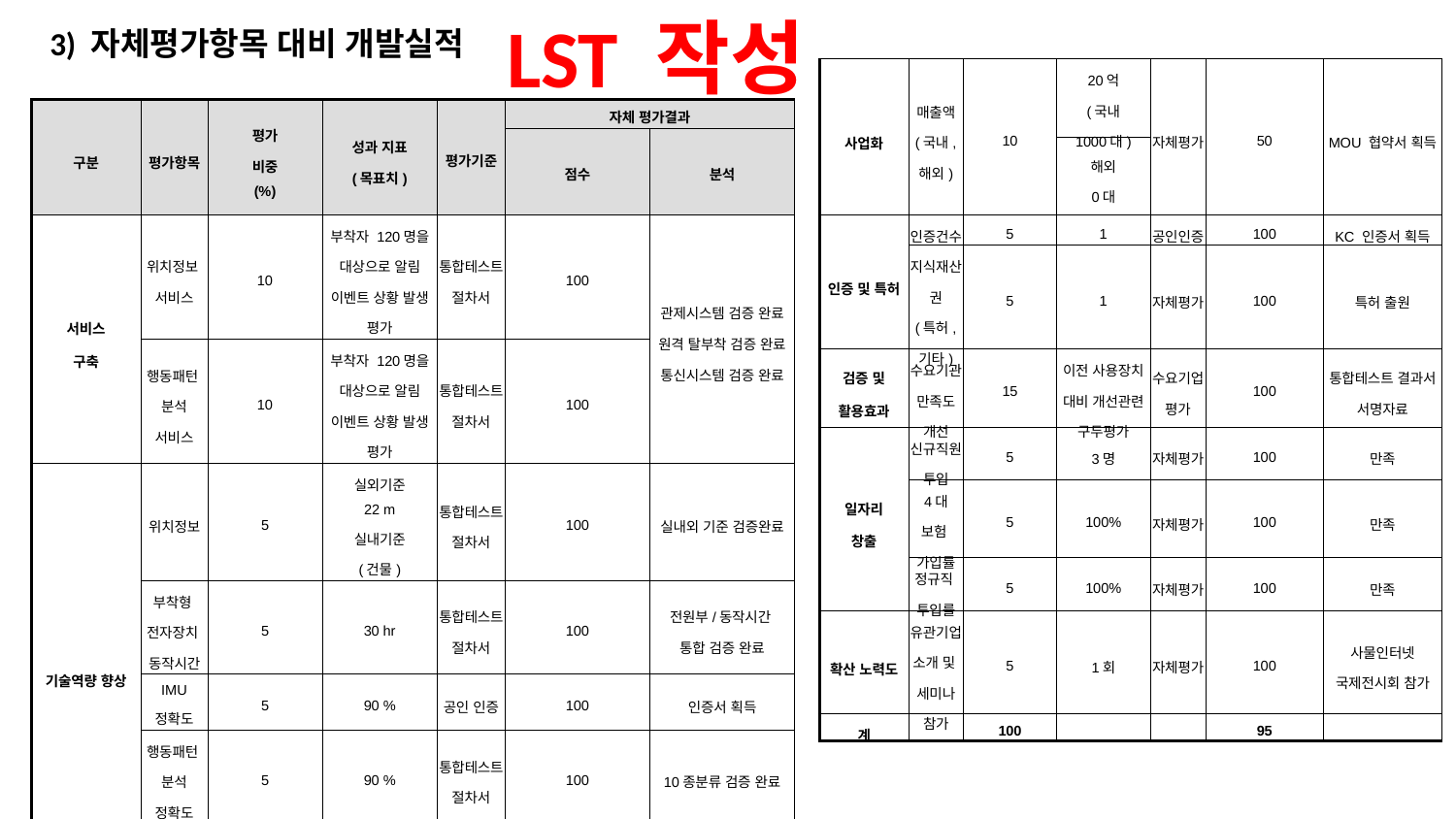

LST 작성
3) 자체평가항목 대비 개발실적
| 사업화 | 매출액 (국내, 해외) | 10 | 20억 (국내 1000대) | 자체평가 | 50 | MOU 협약서 획득 |
| --- | --- | --- | --- | --- | --- | --- |
|  |  |  | 해외 0대 |  |  |  |
| 인증 및 특허 | 인증건수 | 5 | 1 | 공인인증 | 100 | KC 인증서 획득 |
|  | 지식재산권 (특허, 기타) | 5 | 1 | 자체평가 | 100 | 특허 출원 |
| 검증 및 활용효과 | 수요기관 만족도 개선 | 15 | 이전 사용장치 대비 개선관련 구두평가 | 수요기업 평가 | 100 | 통합테스트 결과서 서명자료 |
| 일자리 창출 | 신규직원 투입 | 5 | 3명 | 자체평가 | 100 | 만족 |
|  | 4대 보험 가입률 | 5 | 100% | 자체평가 | 100 | 만족 |
|  | 정규직 투입률 | 5 | 100% | 자체평가 | 100 | 만족 |
| 확산 노력도 | 유관기업 소개 및 세미나 참가 | 5 | 1회 | 자체평가 | 100 | 사물인터넷 국제전시회 참가 |
| 계 |  | 100 |  |  | 95 |  |
| 구분 | 평가항목 | 평가 비중 (%) | 성과 지표 (목표치) | 평가기준 | 자체 평가결과 |  |
| --- | --- | --- | --- | --- | --- | --- |
|  |  |  |  |  | 점수 | 분석 |
| 서비스 구축 | 위치정보 서비스 | 10 | 부착자 120명을 대상으로 알림 이벤트 상황 발생 평가 | 통합테스트 절차서 | 100 | 관제시스템 검증 완료 원격 탈부착 검증 완료 통신시스템 검증 완료 |
|  | 행동패턴 분석 서비스 | 10 | 부착자 120명을 대상으로 알림 이벤트 상황 발생 평가 | 통합테스트 절차서 | 100 |  |
| 기술역량 향상 | 위치정보 | 5 | 실외기준 22 m 실내기준 (건물) | 통합테스트 절차서 | 100 | 실내외 기준 검증완료 |
|  | 부착형 전자장치 동작시간 | 5 | 30 hr | 통합테스트 절차서 | 100 | 전원부/동작시간 통합 검증 완료 |
|  | IMU 정확도 | 5 | 90 % | 공인 인증 | 100 | 인증서 획득 |
|  | 행동패턴 분석 정확도 | 5 | 90 % | 통합테스트 절차서 | 100 | 10종분류 검증 완료 |
|  | 훼손 가능성 | 5 | 부착자 120명을 대상으로 평가 | 통합테스트 절차서 | 100 | 10분내 절단불가 확인 |